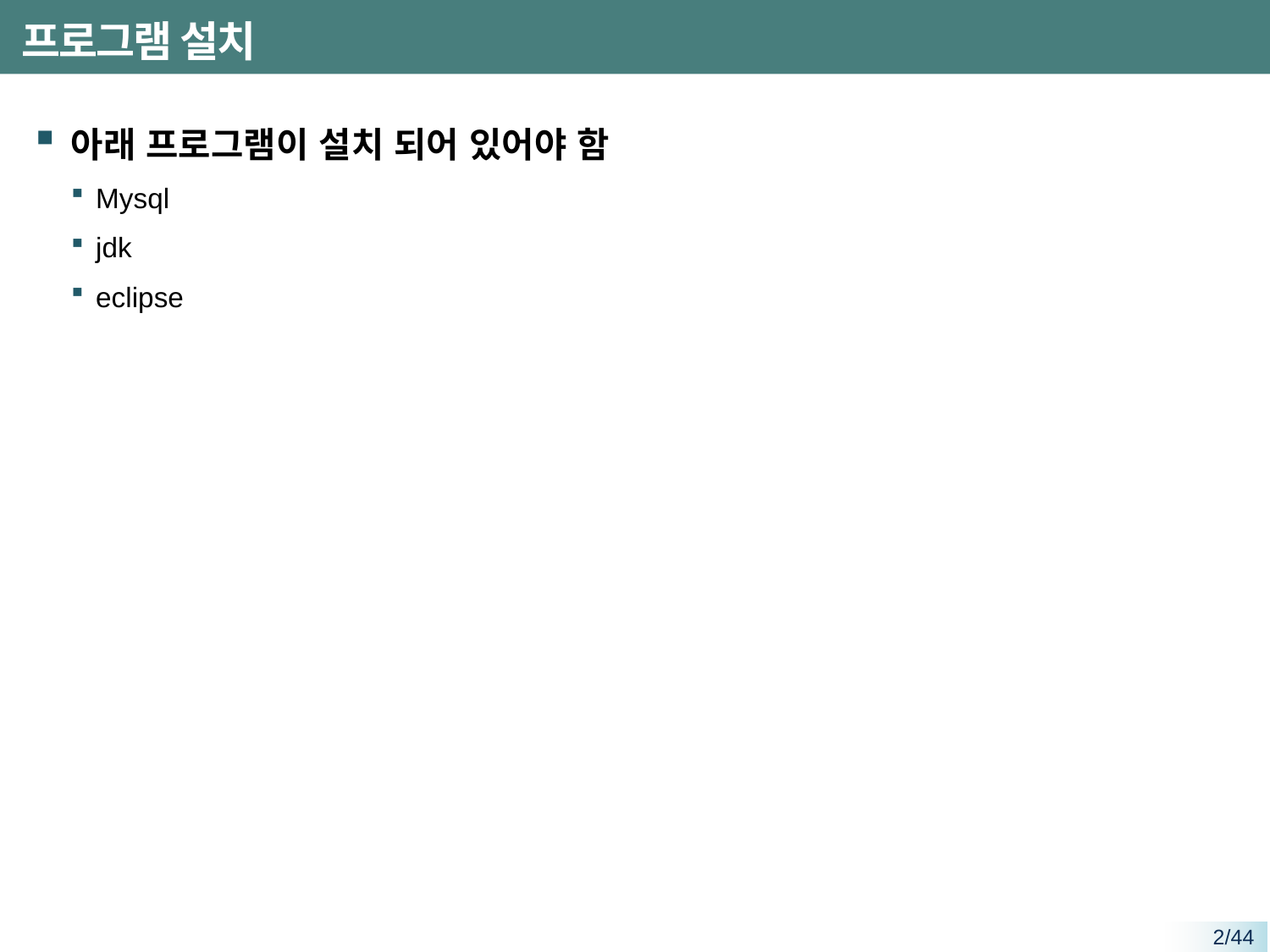

# 프로그램 설치
아래 프로그램이 설치 되어 있어야 함
Mysql
jdk
eclipse